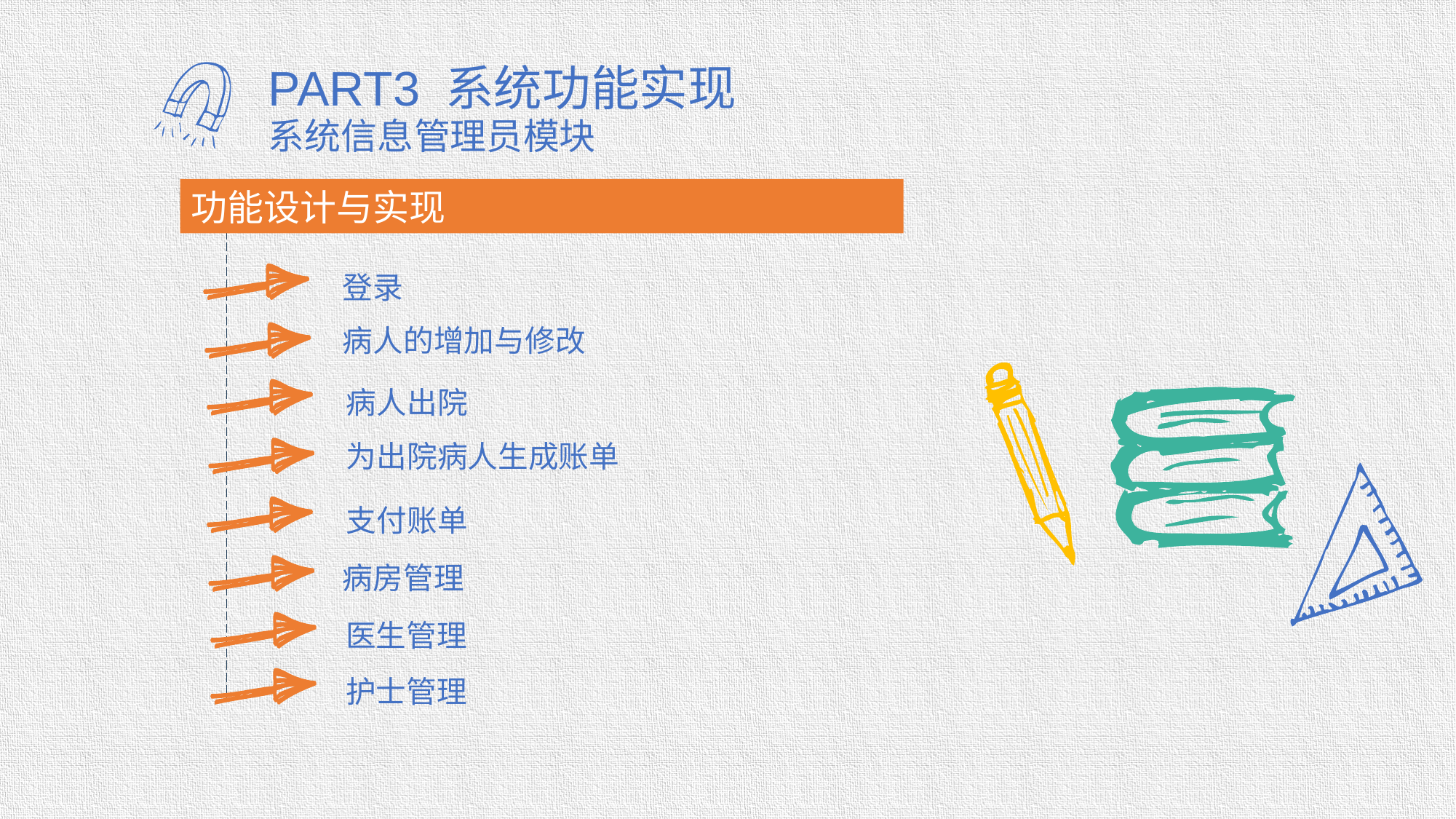

PART3 系统功能实现
系统信息管理员模块

功能设计与实现

登录

病人的增加与修改

病人出院

为出院病人生成账单

支付账单

病房管理

医生管理

护士管理